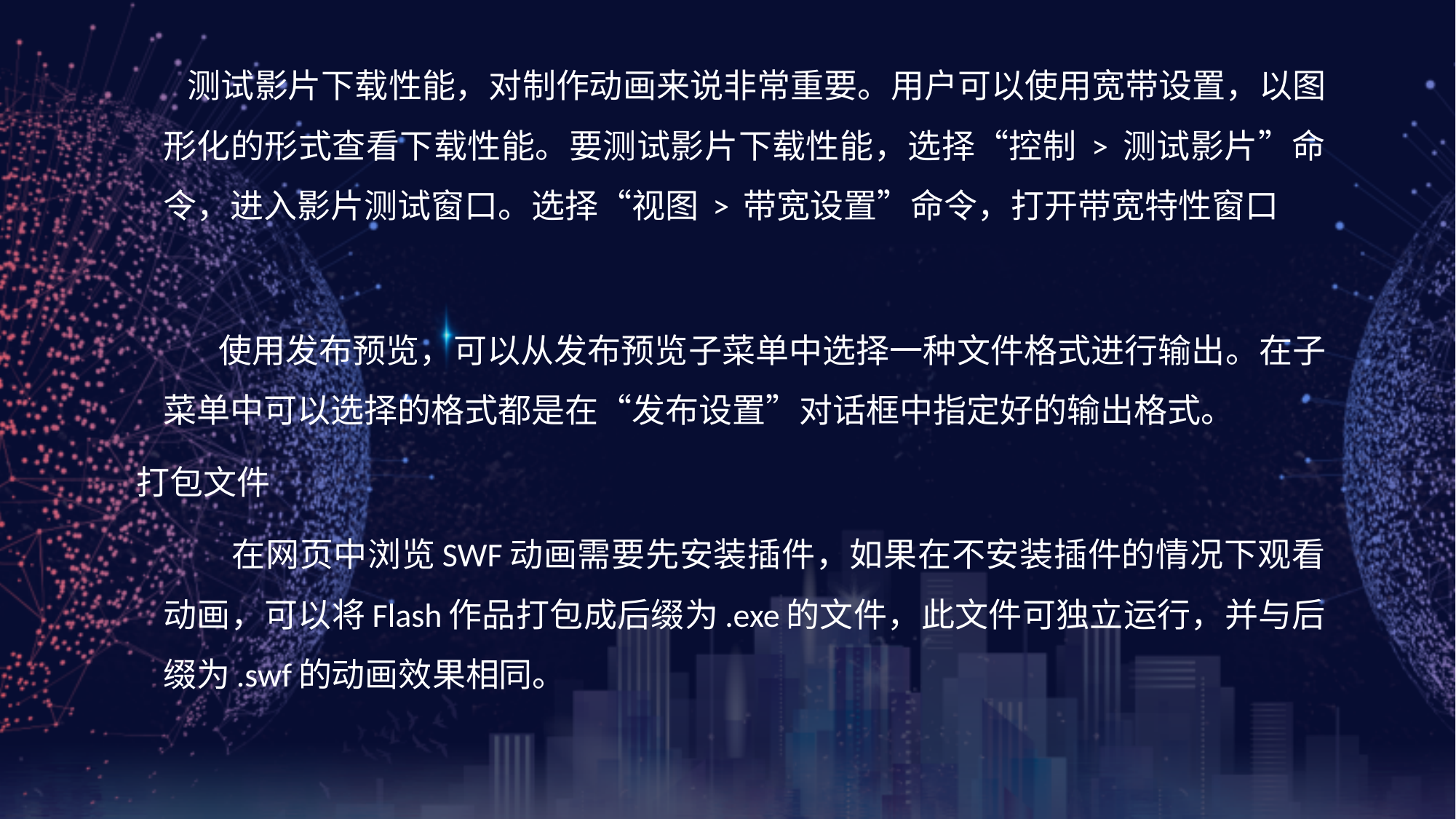

《网页设计与制作案例教程》（第3版）
      测试影片下载性能，对制作动画来说非常重要。用户可以使用宽带设置，以图形化的形式查看下载性能。要测试影片下载性能，选择“控制 > 测试影片”命令，进入影片测试窗口。选择“视图 > 带宽设置”命令，打开带宽特性窗口

          使用发布预览，可以从发布预览子菜单中选择一种文件格式进行输出。在子菜单中可以选择的格式都是在“发布设置”对话框中指定好的输出格式。
打包文件
           在网页中浏览SWF动画需要先安装插件，如果在不安装插件的情况下观看动画，可以将Flash作品打包成后缀为.exe的文件，此文件可独立运行，并与后缀为.swf的动画效果相同。